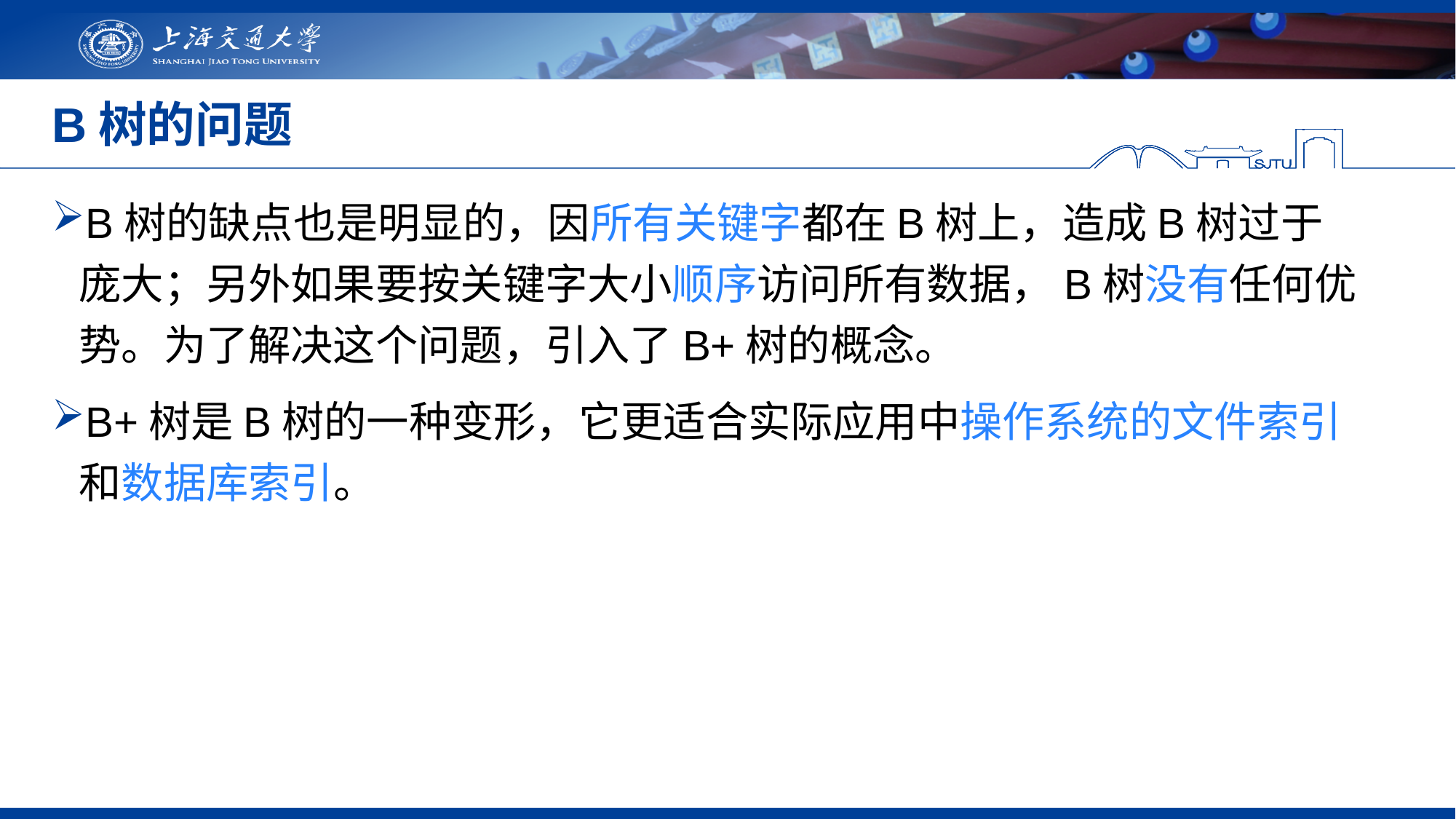

# B树的问题
B树的缺点也是明显的，因所有关键字都在B树上，造成B树过于庞大；另外如果要按关键字大小顺序访问所有数据，B树没有任何优势。为了解决这个问题，引入了B+树的概念。
B+树是B树的一种变形，它更适合实际应用中操作系统的文件索引和数据库索引。